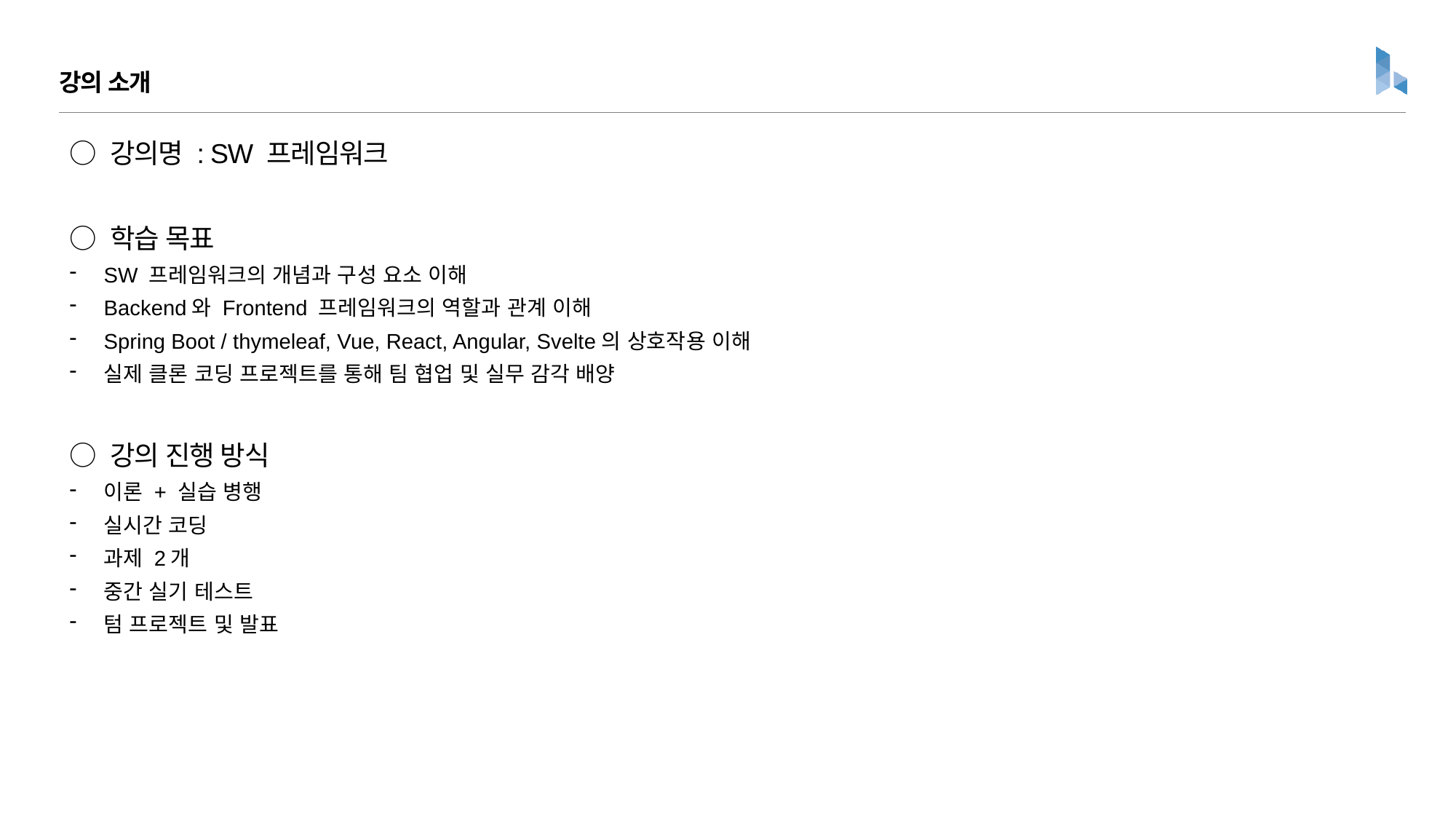

강의 소개
○ 강의명 : SW 프레임워크

○ 학습 목표
SW 프레임워크의 개념과 구성 요소 이해
Backend와 Frontend 프레임워크의 역할과 관계 이해
Spring Boot / thymeleaf, Vue, React, Angular, Svelte의 상호작용 이해
실제 클론 코딩 프로젝트를 통해 팀 협업 및 실무 감각 배양

○ 강의 진행 방식
이론 + 실습 병행
실시간 코딩
과제 2개
중간 실기 테스트
텀 프로젝트 및 발표